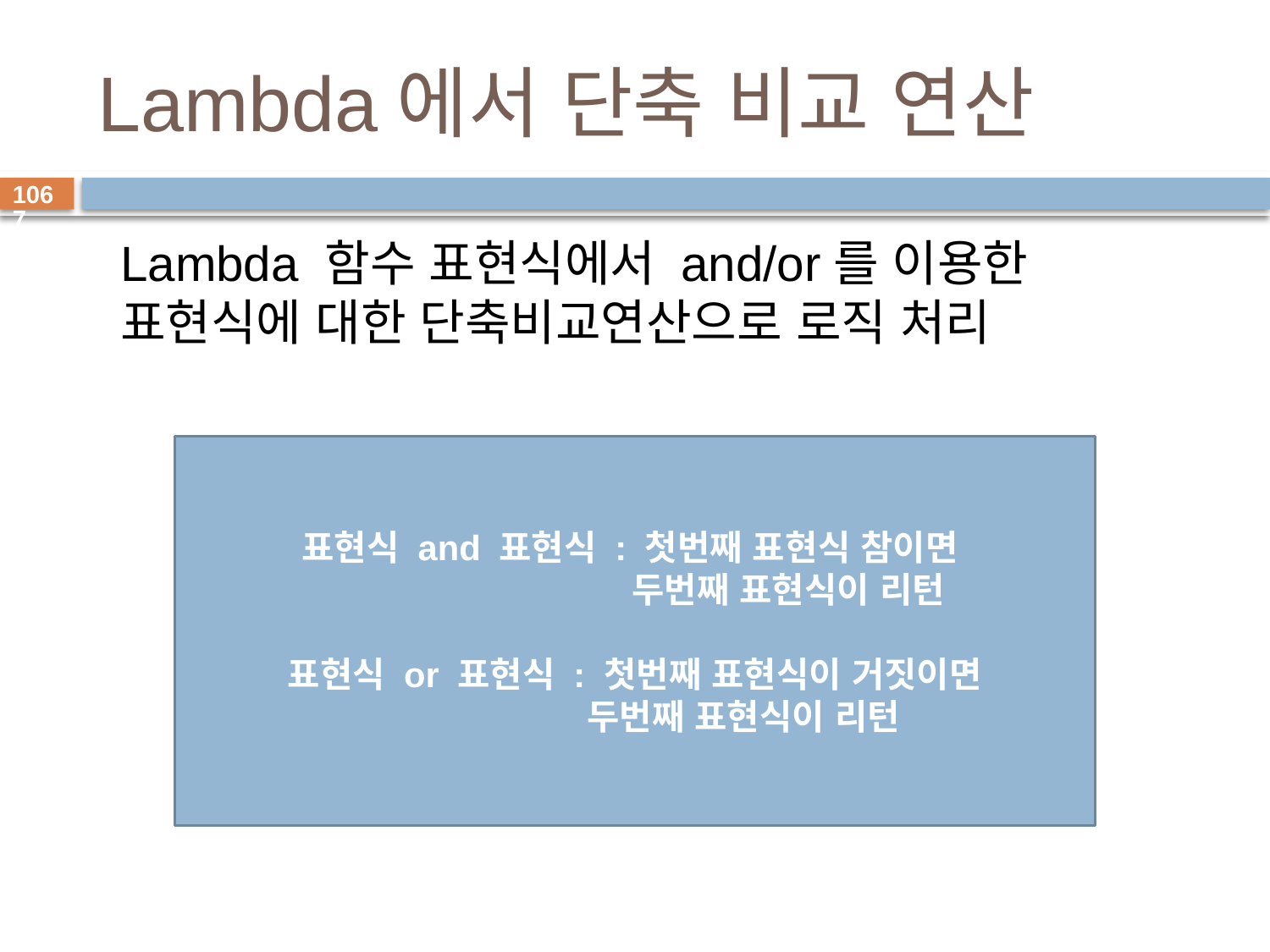

# Lambda에서 단축 비교 연산
1067
Lambda 함수 표현식에서 and/or를 이용한 표현식에 대한 단축비교연산으로 로직 처리
표현식 and 표현식 : 첫번째 표현식 참이면
                              두번째 표현식이 리턴

표현식 or 표현식 : 첫번째 표현식이 거짓이면
                     두번째 표현식이 리턴